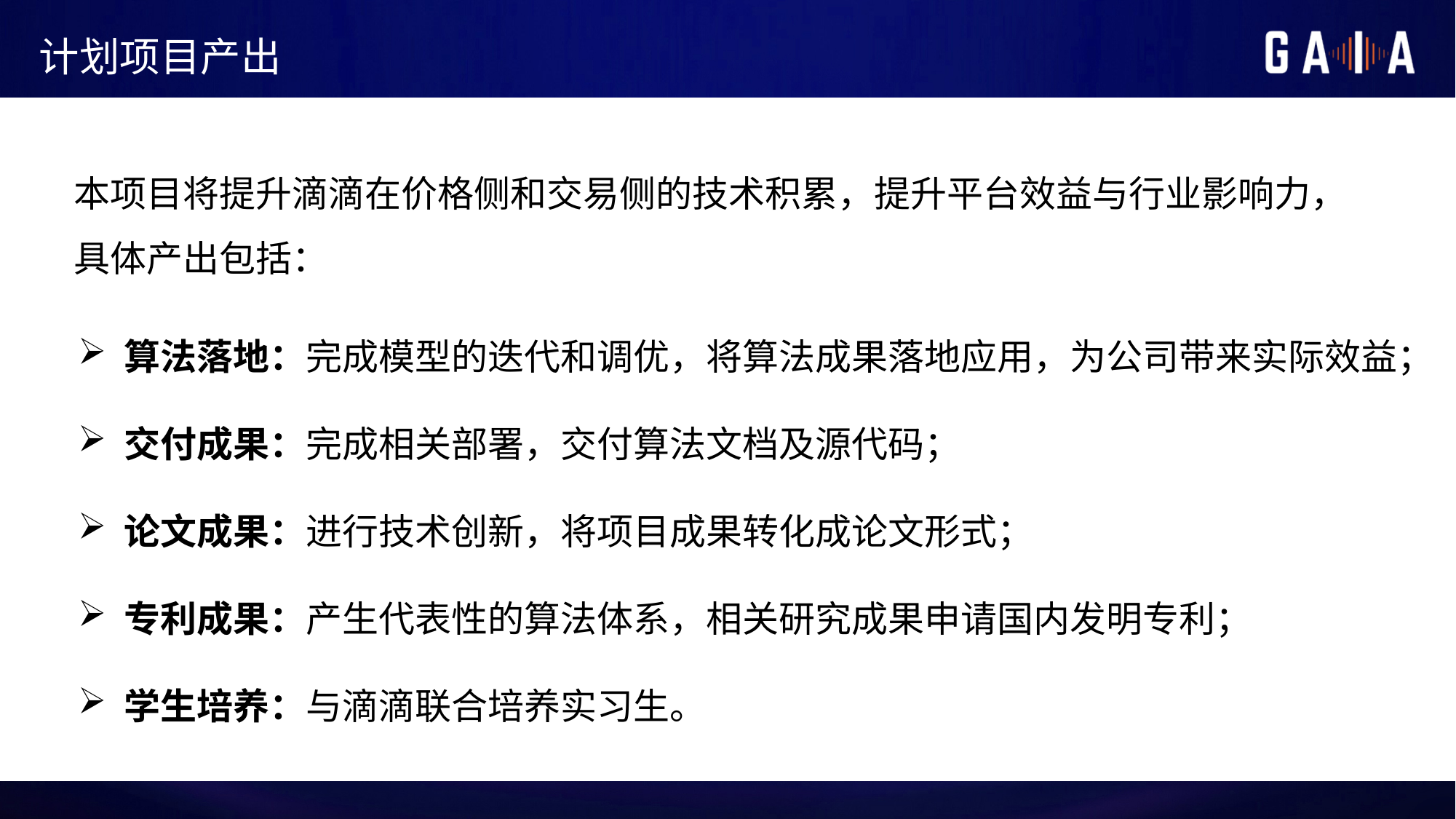

计划项目产出
本项目将提升滴滴在价格侧和交易侧的技术积累，提升平台效益与行业影响力，具体产出包括：

算法落地：完成模型的迭代和调优，将算法成果落地应用，为公司带来实际效益；

交付成果：完成相关部署，交付算法文档及源代码；

论文成果：进行技术创新，将项目成果转化成论文形式；

专利成果：产生代表性的算法体系，相关研究成果申请国内发明专利；

学生培养：与滴滴联合培养实习生。